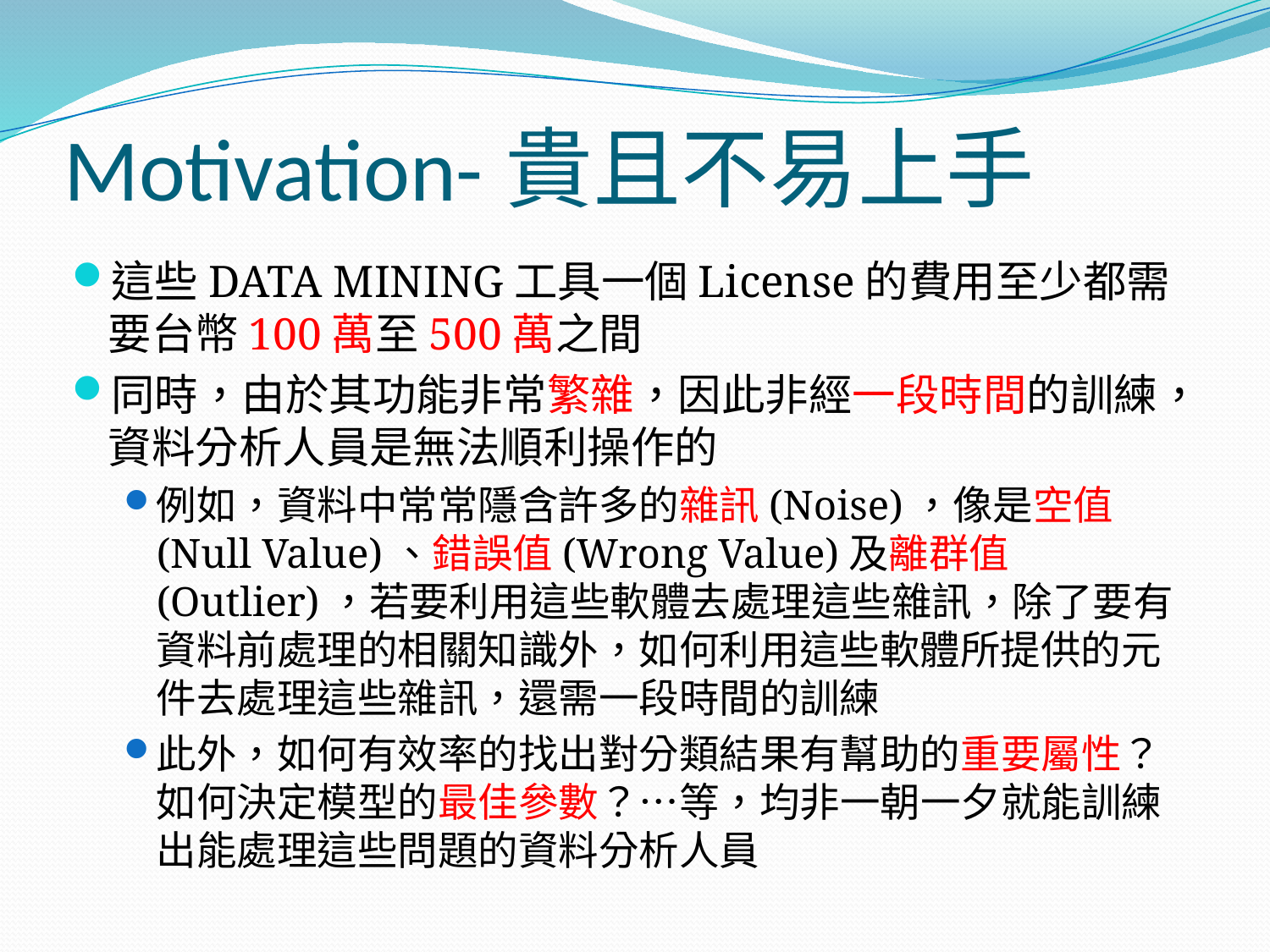

# Motivation-貴且不易上手
這些DATA MINING工具一個License的費用至少都需要台幣100萬至500萬之間
同時，由於其功能非常繁雜，因此非經一段時間的訓練，資料分析人員是無法順利操作的
例如，資料中常常隱含許多的雜訊(Noise)，像是空值(Null Value)、錯誤值(Wrong Value)及離群值(Outlier)，若要利用這些軟體去處理這些雜訊，除了要有資料前處理的相關知識外，如何利用這些軟體所提供的元件去處理這些雜訊，還需一段時間的訓練
此外，如何有效率的找出對分類結果有幫助的重要屬性？如何決定模型的最佳參數？…等，均非一朝一夕就能訓練出能處理這些問題的資料分析人員